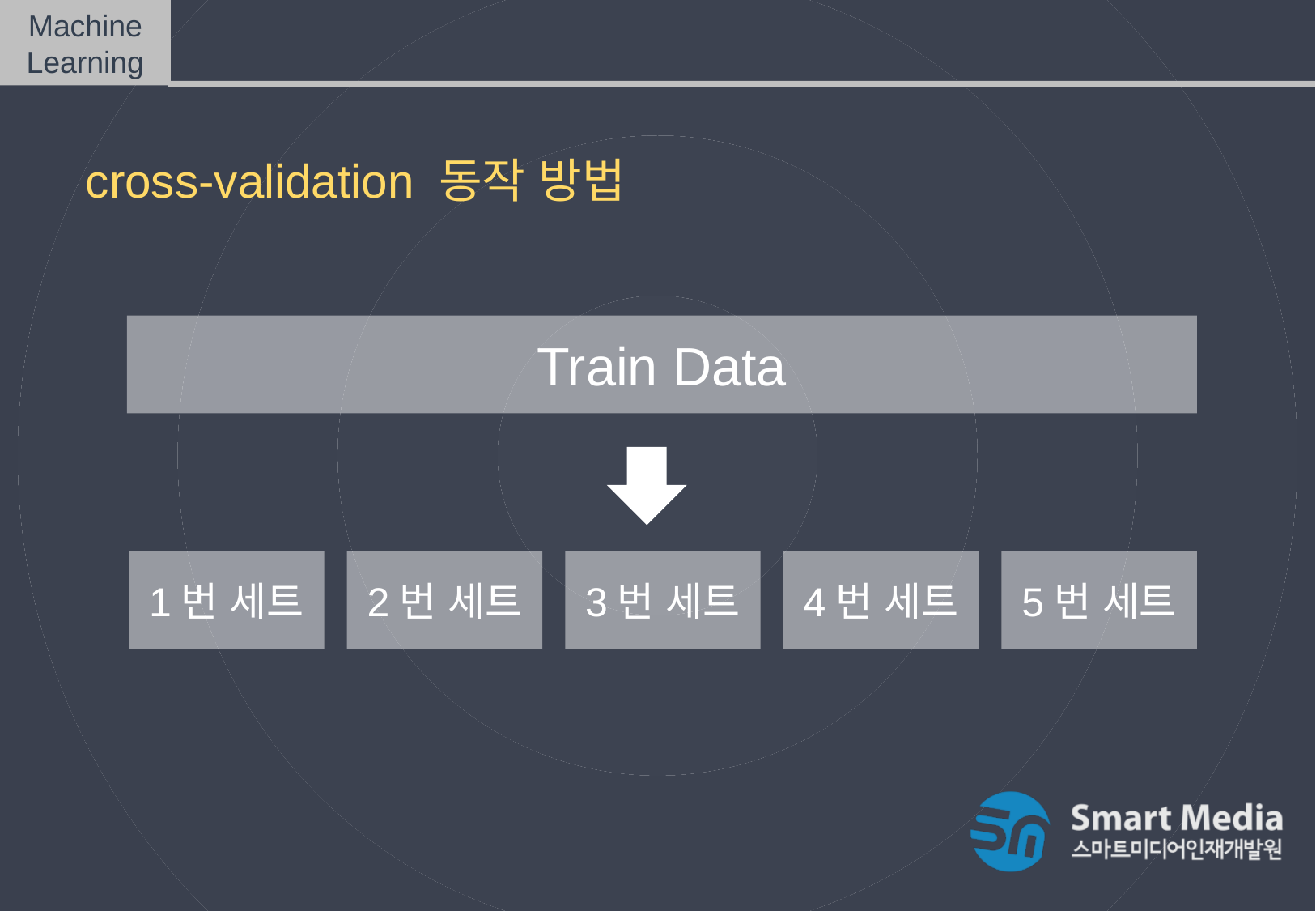

Machine Learning
Cross validation(교차검증)

cross-validation 동작 방법
Train Data

1번 세트
2번 세트
3번 세트
4번 세트
5번 세트